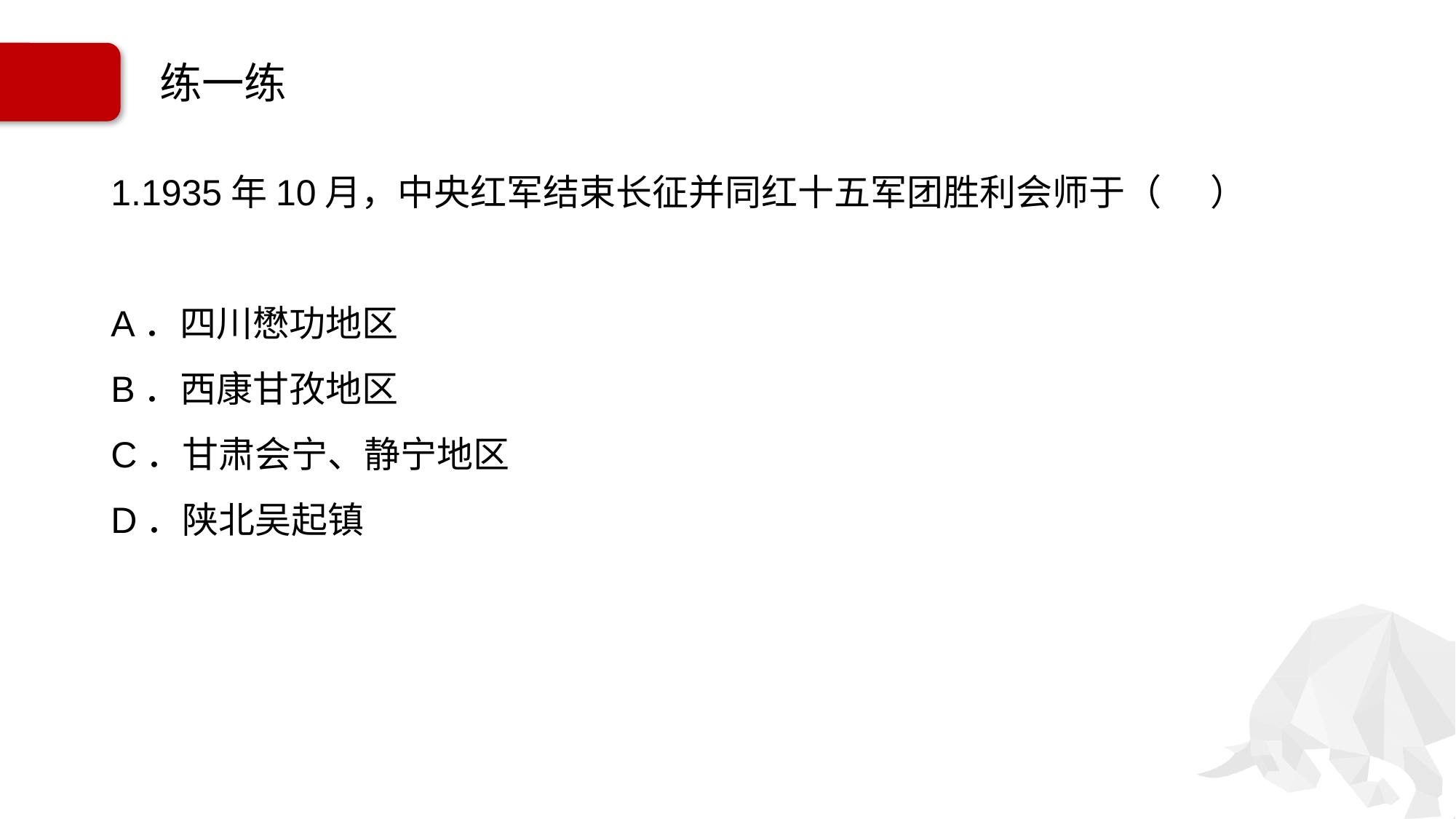

# 练一练
1.1935年10月，中央红军结束长征并同红十五军团胜利会师于（      ）

A．四川懋功地区
B．西康甘孜地区
C．甘肃会宁、静宁地区
D．陕北吴起镇